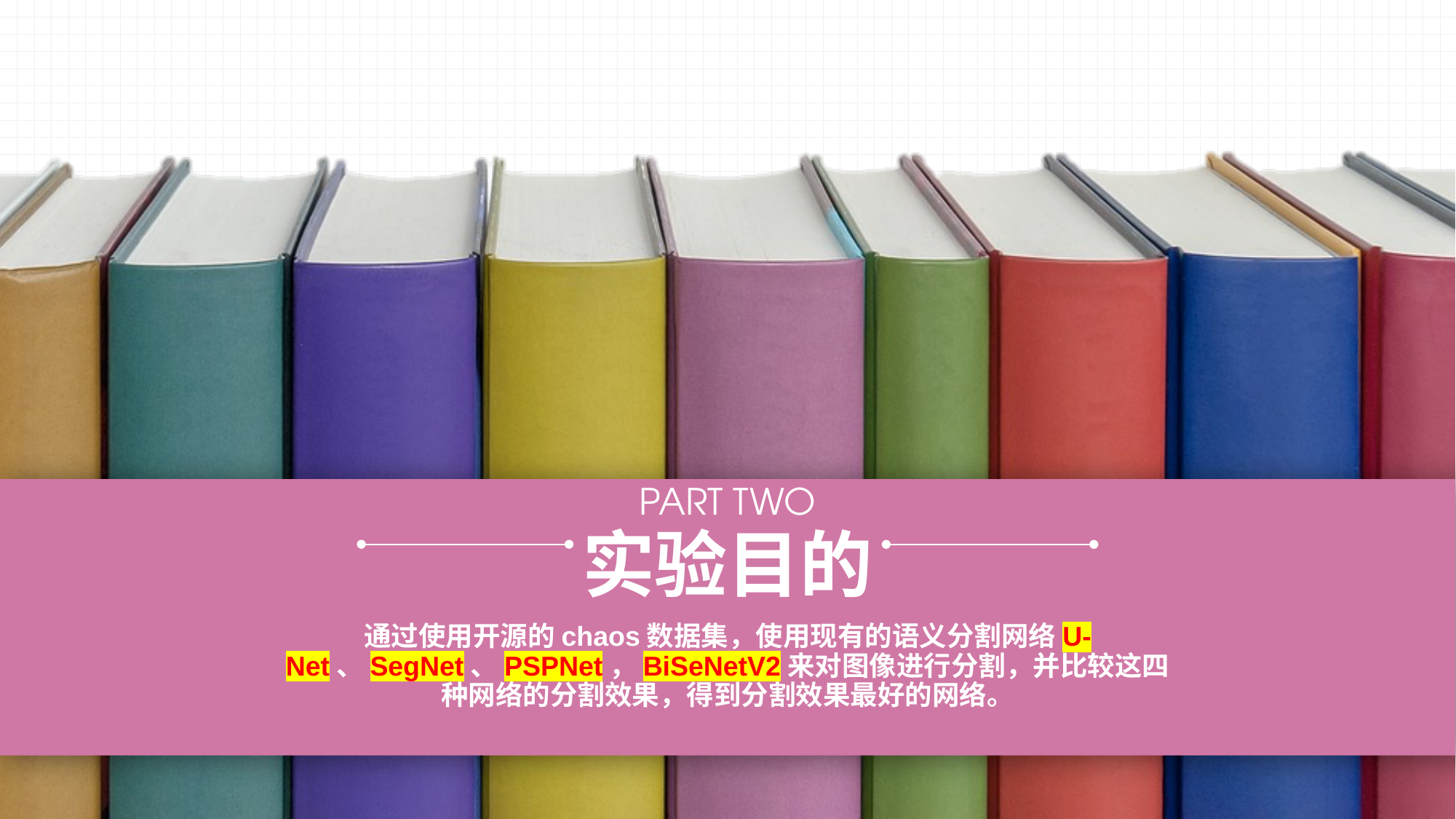

PART TWO
实验目的
通过使用开源的chaos数据集，使用现有的语义分割网络U-Net、SegNet、PSPNet，BiSeNetV2来对图像进行分割，并比较这四种网络的分割效果，得到分割效果最好的网络。